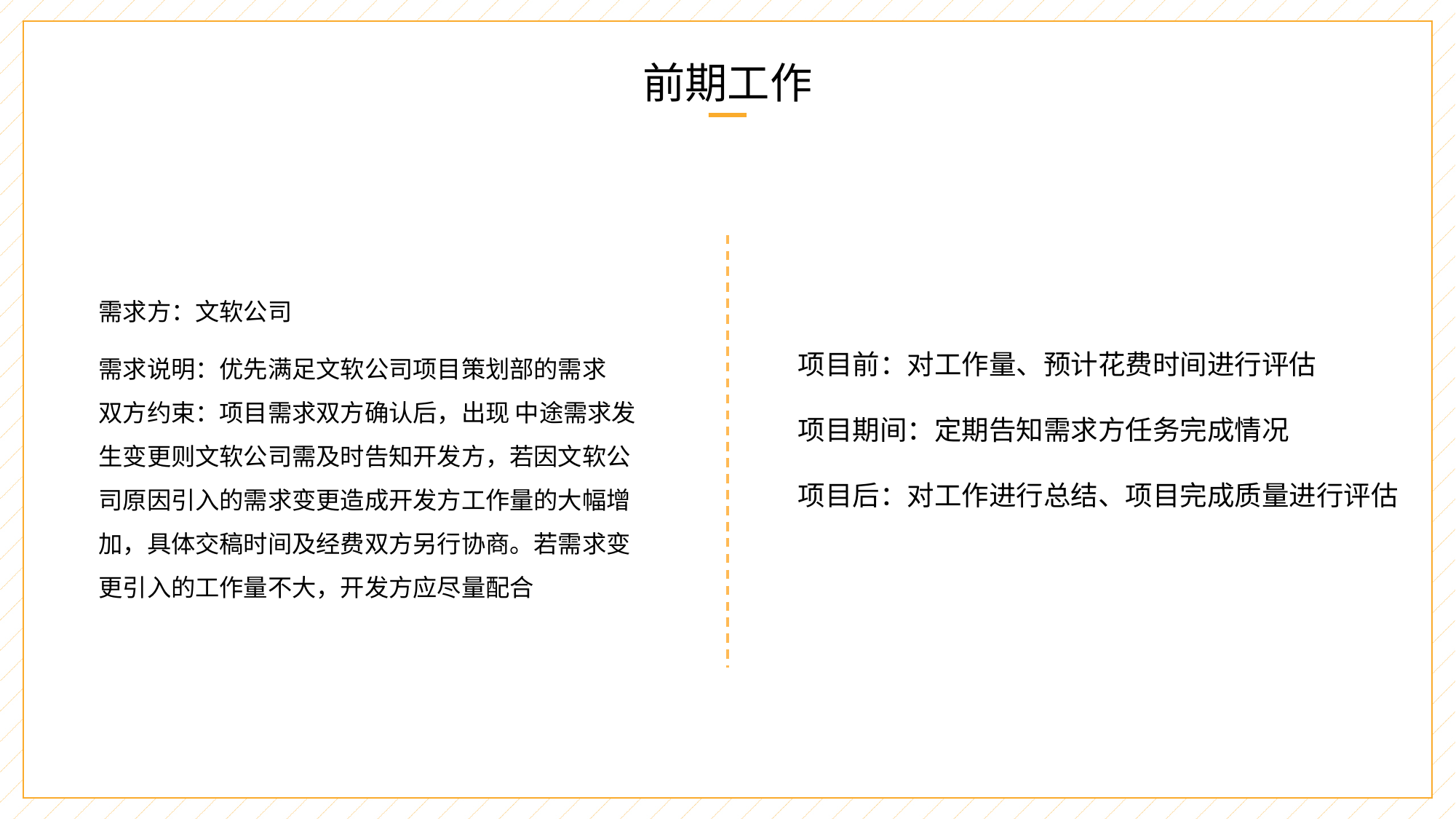

前期工作

需求方：文软公司
需求说明：优先满足文软公司项目策划部的需求
双方约束：项目需求双方确认后，出现 中途需求发生变更则文软公司需及时告知开发方，若因文软公司原因引入的需求变更造成开发方工作量的大幅增加，具体交稿时间及经费双方另行协商。若需求变更引入的工作量不大，开发方应尽量配合
项目前：对工作量、预计花费时间进行评估
项目期间：定期告知需求方任务完成情况
项目后：对工作进行总结、项目完成质量进行评估